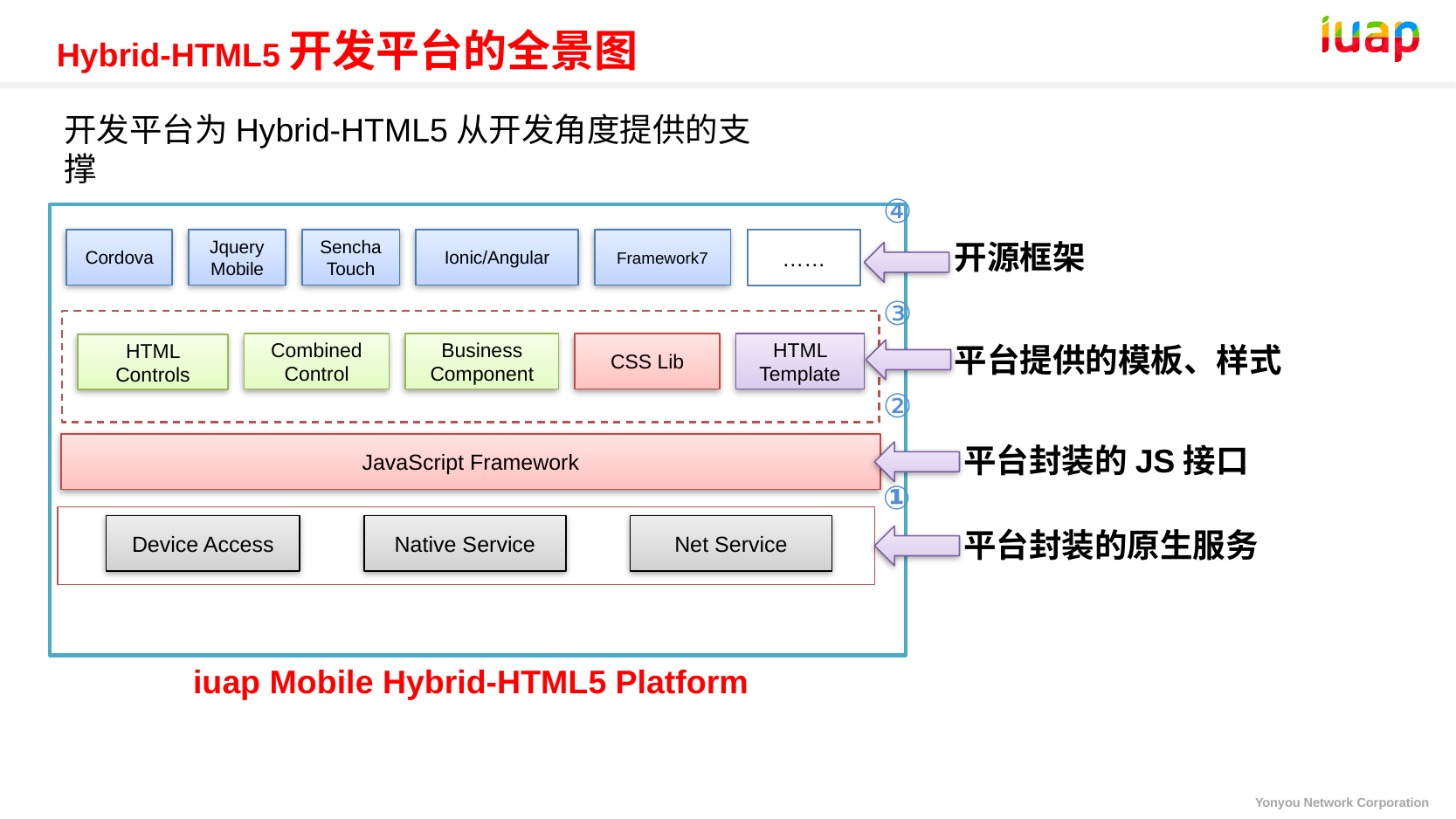

Hybrid-HTML5开发平台的全景图
开发平台为Hybrid-HTML5从开发角度提供的支撑
④

Cordova
Jquery Mobile
Sencha Touch
Ionic/Angular
Framework7
……

iuap Mobile Hybrid-HTML5 Platform
Combined Control
Business Component
CSS Lib
HTML Template
HTML Controls
JavaScript Framework

Device Access
Native Service
Net Service
开源框架

③
平台提供的模板、样式

②
平台封装的JS接口

①
平台封装的原生服务